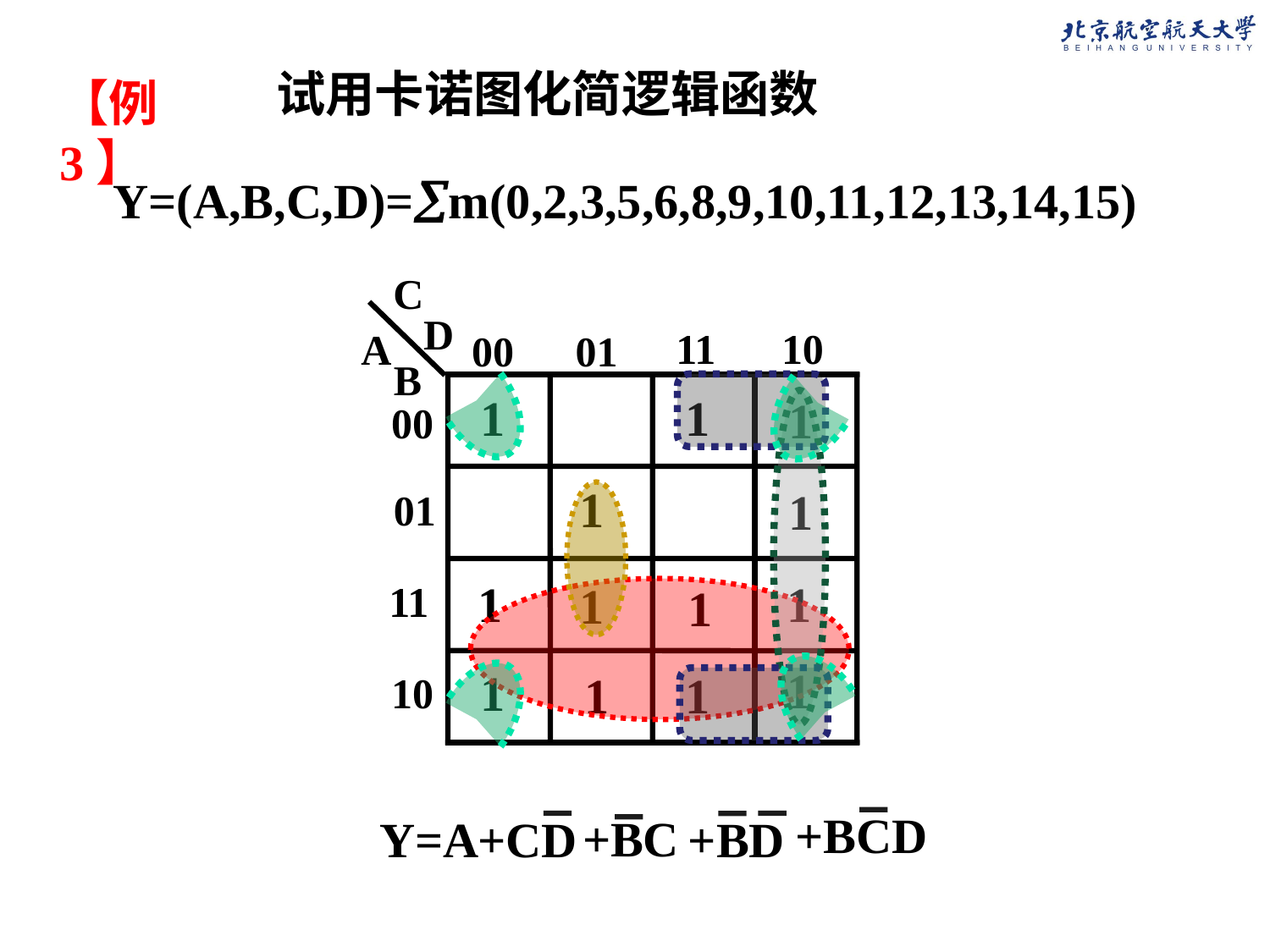

试用卡诺图化简逻辑函数
【例3】
Y=(A,B,C,D)=∑m(0,2,3,5,6,8,9,10,11,12,13,14,15)
C
D
A
B

10
11
00
01

00
01
11
10

1
1
1
1
1
1
1
1
1
1
1
1
1

+BCD

+BC

Y=A
+CD

+BD

2022/5/23
103
103